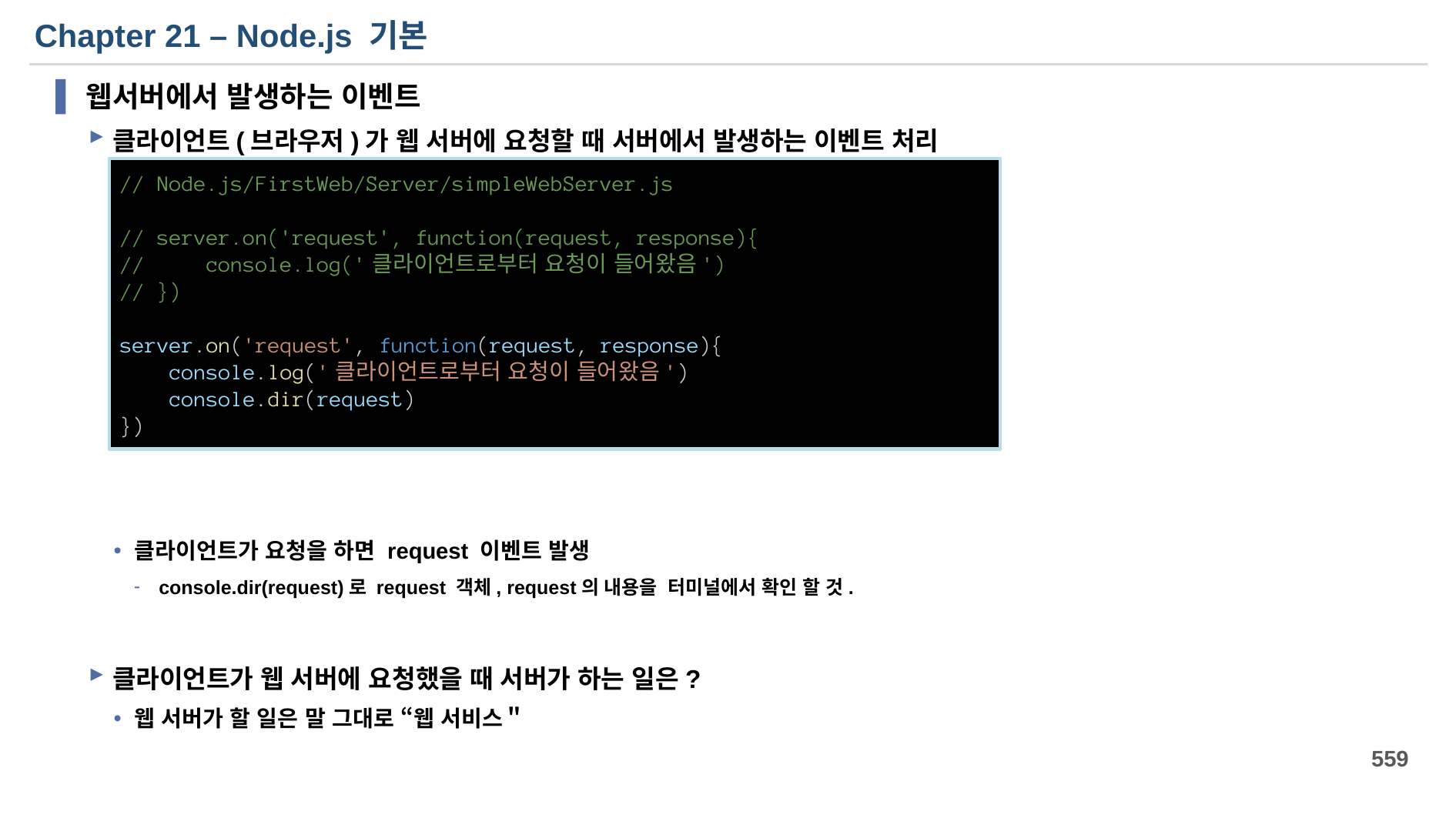

# Chapter 21 – Node.js 기본
웹서버에서 발생하는 이벤트
클라이언트(브라우저)가 웹 서버에 요청할 때 서버에서 발생하는 이벤트 처리

클라이언트가 요청을 하면 request 이벤트 발생
console.dir(request)로 request 객체, request의 내용을  터미널에서 확인 할 것.

클라이언트가 웹 서버에 요청했을 때 서버가 하는 일은?
웹 서버가 할 일은 말 그대로 “웹 서비스＂

// Node.js/FirstWeb/Server/simpleWebServer.js

// server.on('request', function(request, response){
//     console.log('클라이언트로부터 요청이 들어왔음')
// })

server.on('request', function(request, response){
    console.log('클라이언트로부터 요청이 들어왔음')
    console.dir(request)
})
559